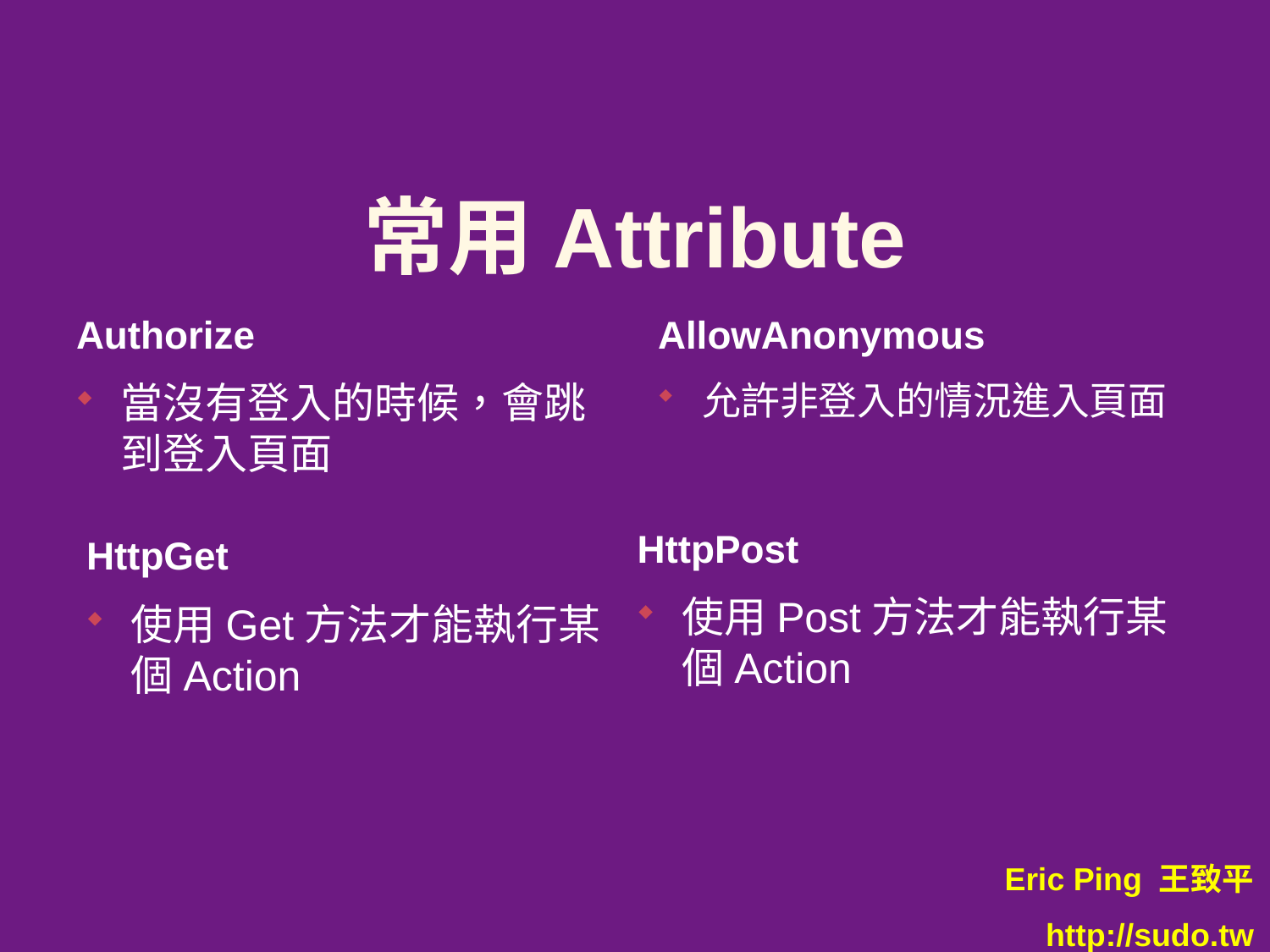

# 常用Attribute
Authorize
AllowAnonymous
當沒有登入的時候，會跳到登入頁面

允許非登入的情況進入頁面
HttpPost
HttpGet
使用Post方法才能執行某個Action
使用Get方法才能執行某個Action